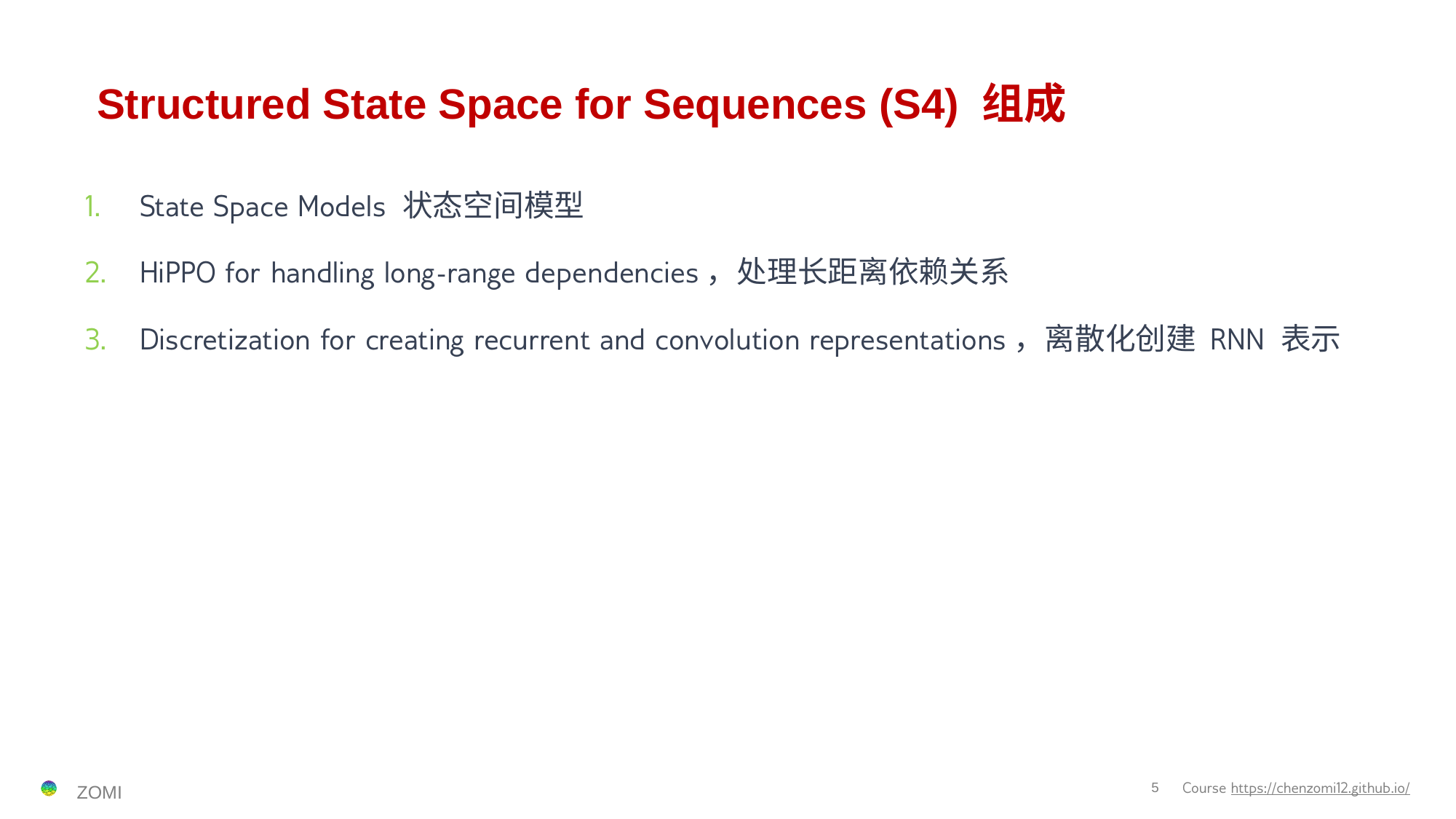

# Structured State Space for Sequences (S4) 组成
State Space Models 状态空间模型
HiPPO for handling long-range dependencies，处理长距离依赖关系
Discretization for creating recurrent and convolution representations，离散化创建 RNN 表示